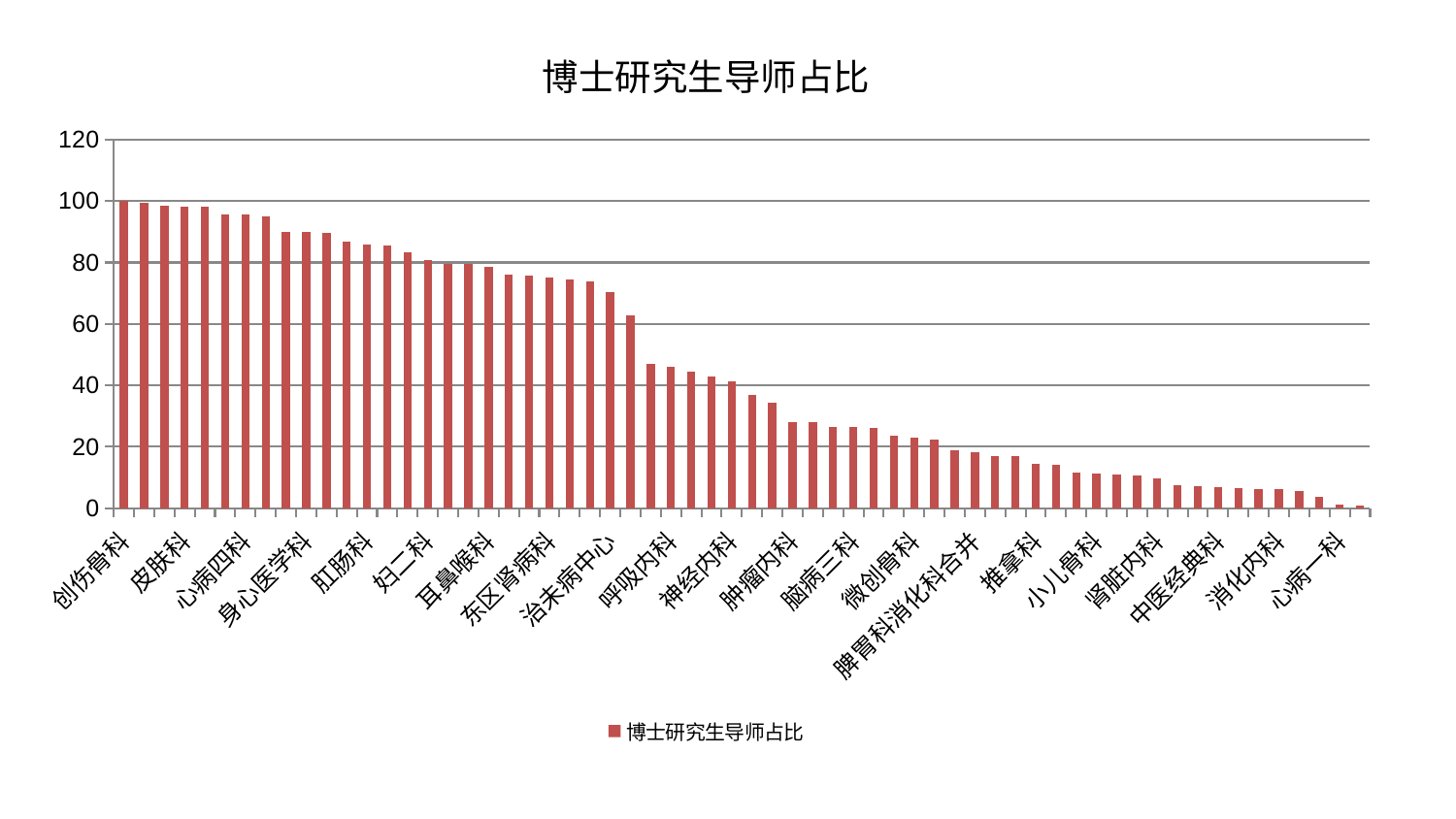

### Chart: 博士研究生导师占比

| Category | 博士研究生导师占比 |
|---|---|
| 创伤骨科 | 100.0 |
| 内分泌科 | 99.54677735021828 |
| 心病三科 | 98.48186320397826 |
| 皮肤科 | 98.2456673049967 |
| 综合内科 | 98.03034660263195 |
| 脑病一科 | 95.80842486526414 |
| 心病四科 | 95.62871159730629 |
| 男科 | 94.95204329646845 |
| 脊柱骨科 | 90.08022099423755 |
| 身心医学科 | 89.87797801853019 |
| 小儿推拿科 | 89.64715792603134 |
| 美容皮肤科 | 86.94453874379964 |
| 肛肠科 | 85.89716888706496 |
| 针灸科 | 85.47541126570428 |
| 医院 | 83.30809565843467 |
| 妇二科 | 80.88143980132591 |
| 重症医学科 | 79.62482779054758 |
| 妇科 | 79.57933503066846 |
| 耳鼻喉科 | 78.67952722318827 |
| 血液科 | 75.93589652773885 |
| 周围血管科 | 75.88531473403991 |
| 东区肾病科 | 75.23644245759692 |
| 胸外科 | 74.5669756561656 |
| 肝胆外科 | 73.93957037338842 |
| 治未病中心 | 70.40614811525859 |
| 脾胃病科 | 62.87411297435241 |
| 口腔科 | 47.040045227376034 |
| 呼吸内科 | 46.172474626821824 |
| 产科 | 44.540304054460954 |
| 心病二科 | 42.74996457807392 |
| 神经内科 | 41.26347486021963 |
| 康复科 | 36.877684117107584 |
| 关节骨科 | 34.32962239110907 |
| 肿瘤内科 | 28.07165433171628 |
| 运动损伤骨科 | 27.922902054998897 |
| 心血管内科 | 26.420454641368003 |
| 脑病三科 | 26.364464085596378 |
| 神经外科 | 26.258629703214485 |
| 老年医学科 | 23.765123045467014 |
| 微创骨科 | 23.002515295035554 |
| 儿科 | 22.211057815028695 |
| 显微骨科 | 18.93977407248504 |
| 脾胃科消化科合并 | 18.13261905741095 |
| 中医外治中心 | 16.950801241865236 |
| 风湿病科 | 16.847225072209838 |
| 推拿科 | 14.364964457295711 |
| 肝病科 | 14.169250342566643 |
| 西区重症医学科 | 11.531179240302738 |
| 小儿骨科 | 11.177615491828673 |
| 东区重症医学科 | 10.895090938759322 |
| 乳腺甲状腺外科 | 10.68598877199892 |
| 肾脏内科 | 9.867002137472857 |
| 眼科 | 7.511512961299232 |
| 泌尿外科 | 7.1353722686228975 |
| 中医经典科 | 6.93420086006991 |
| 妇科妇二科合并 | 6.69157604155416 |
| 肾病科 | 6.379671343270404 |
| 消化内科 | 6.342998818642101 |
| 普通外科 | 5.671730108243093 |
| 脑病二科 | 3.8108373876535406 |
| 心病一科 | 1.1463937778402682 |
| 骨科 | 0.9195509724244801 |
161